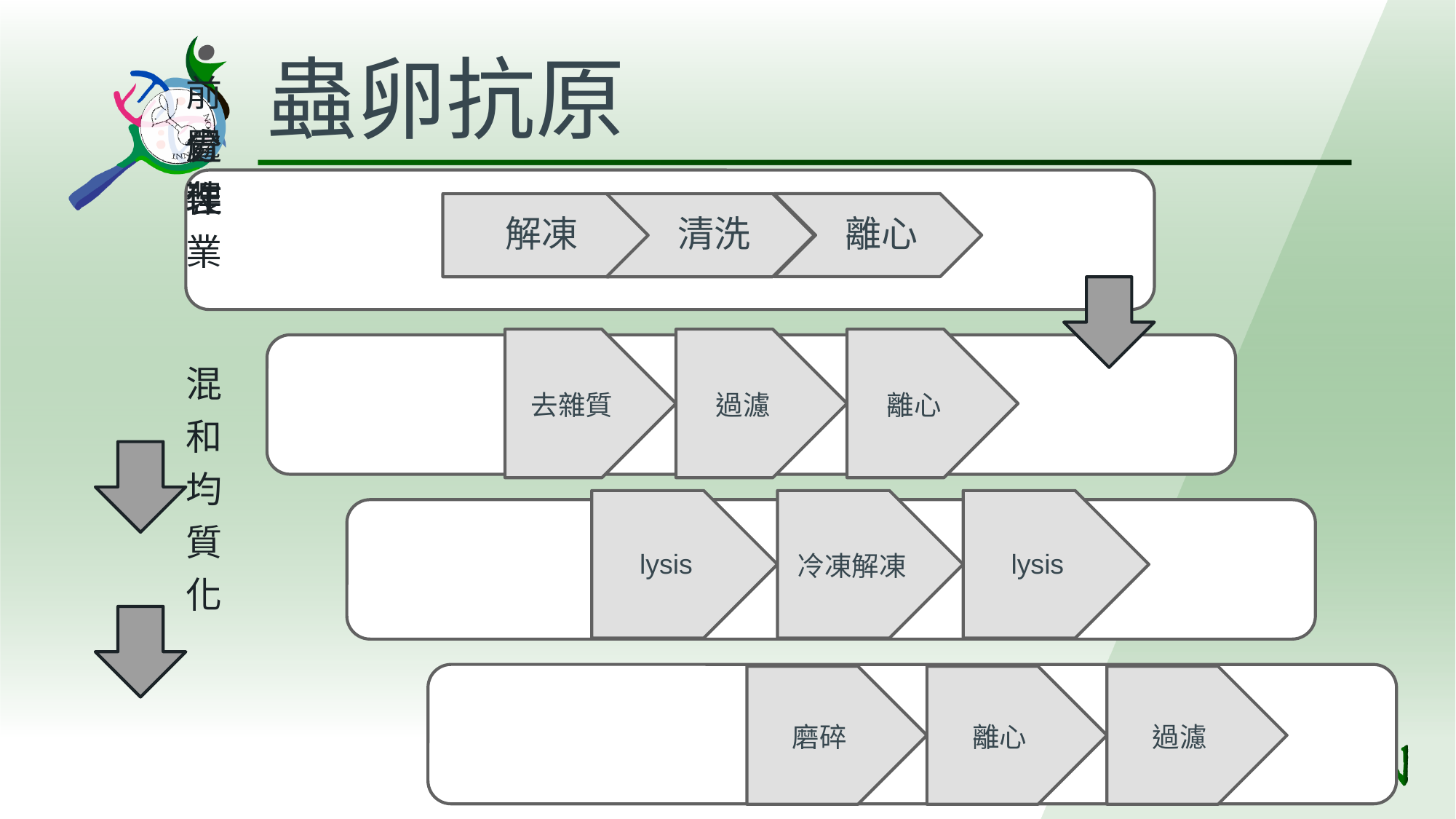

# 蟲卵抗原(SEA)

混和均質化
離心
清洗
解凍
去雜質
過濾
離心
lysis
冷凍解凍
lysis
磨碎
離心
過濾